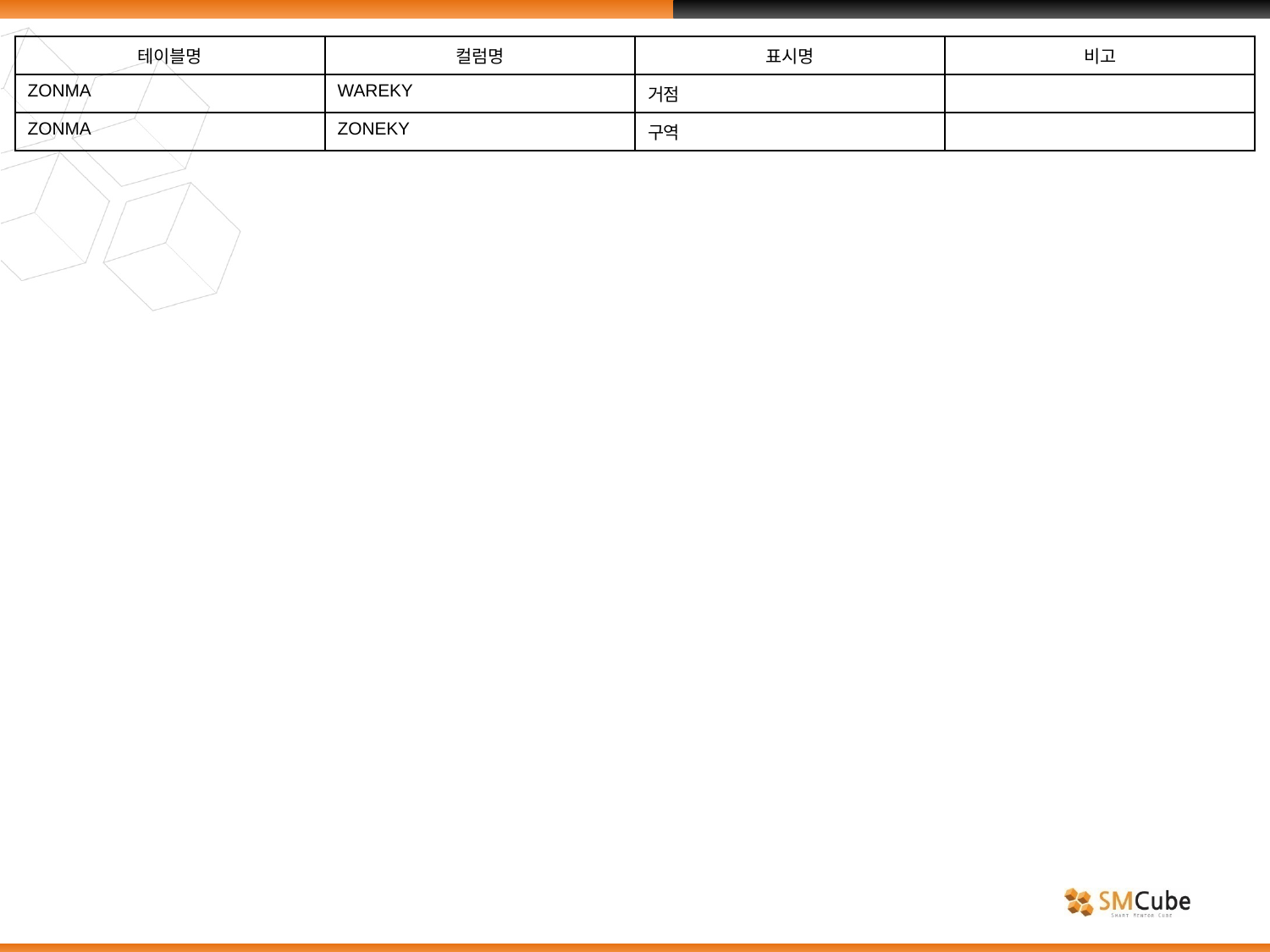

| 테이블명 | 컬럼명 | 표시명 | 비고 |
| --- | --- | --- | --- |
| ZONMA | WAREKY | 거점 |  |
| ZONMA | ZONEKY | 구역 |  |